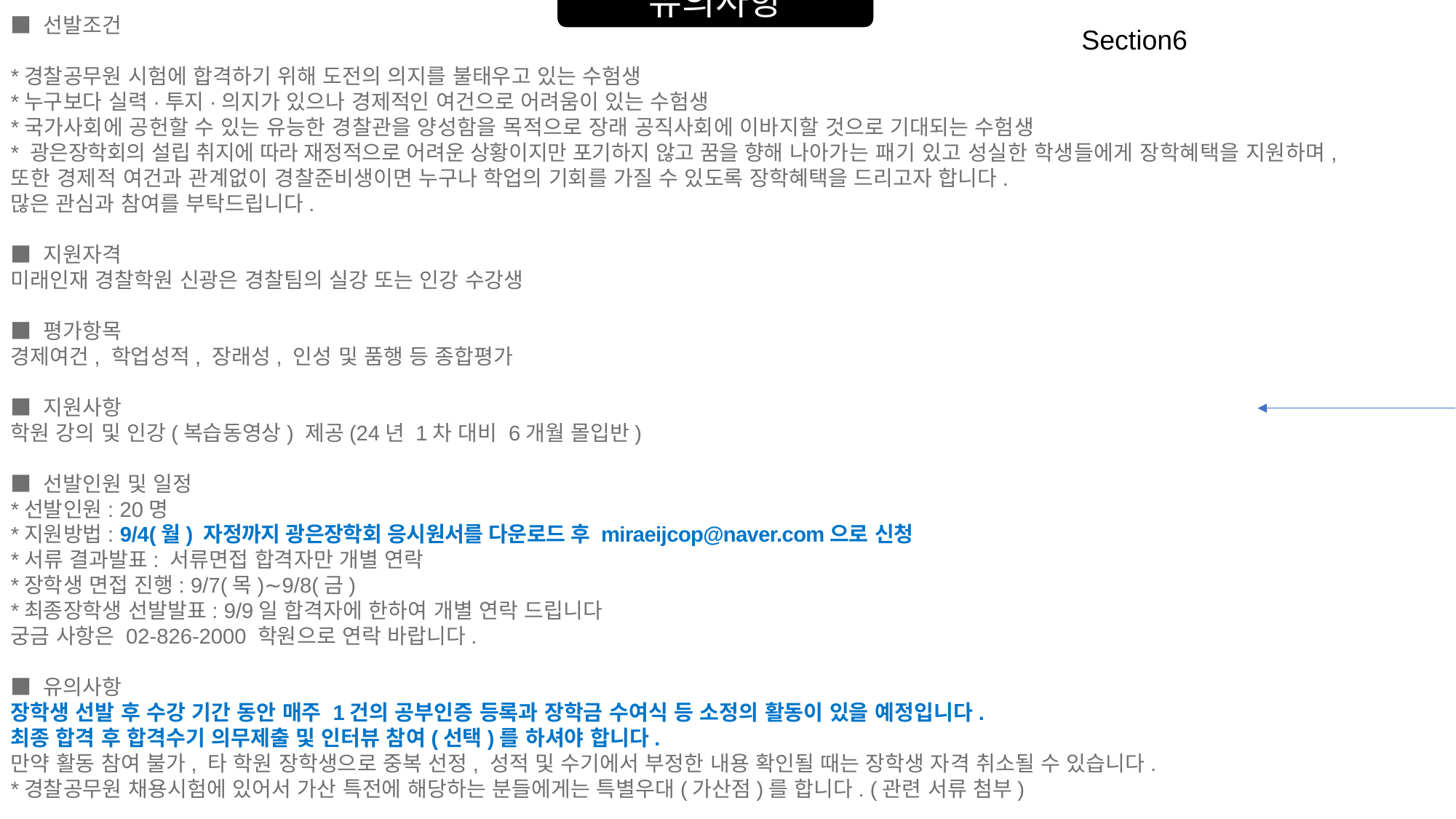

유의사항
■ 선발조건

*경찰공무원 시험에 합격하기 위해 도전의 의지를 불태우고 있는 수험생
*누구보다 실력·투지·의지가 있으나 경제적인 여건으로 어려움이 있는 수험생
*국가사회에 공헌할 수 있는 유능한 경찰관을 양성함을 목적으로 장래 공직사회에 이바지할 것으로 기대되는 수험생
* 광은장학회의 설립 취지에 따라 재정적으로 어려운 상황이지만 포기하지 않고 꿈을 향해 나아가는 패기 있고 성실한 학생들에게 장학혜택을 지원하며,
또한 경제적 여건과 관계없이 경찰준비생이면 누구나 학업의 기회를 가질 수 있도록 장학혜택을 드리고자 합니다.
많은 관심과 참여를 부탁드립니다.

■ 지원자격
미래인재 경찰학원 신광은 경찰팀의 실강 또는 인강 수강생

■ 평가항목
경제여건, 학업성적, 장래성, 인성 및 품행 등 종합평가

■ 지원사항
학원 강의 및 인강(복습동영상) 제공(24년 1차 대비 6개월 몰입반)

■ 선발인원 및 일정
*선발인원: 20명
*지원방법: 9/4(월) 자정까지 광은장학회 응시원서를 다운로드 후 miraeijcop@naver.com으로 신청
*서류 결과발표: 서류면접 합격자만 개별 연락
*장학생 면접 진행: 9/7(목)∼9/8(금)
*최종장학생 선발발표: 9/9일 합격자에 한하여 개별 연락 드립니다
궁금 사항은 02-826-2000 학원으로 연락 바랍니다.

■ 유의사항
장학생 선발 후 수강 기간 동안 매주 1건의 공부인증 등록과 장학금 수여식 등 소정의 활동이 있을 예정입니다.
최종 합격 후 합격수기 의무제출 및 인터뷰 참여(선택)를 하셔야 합니다.
만약 활동 참여 불가, 타 학원 장학생으로 중복 선정, 성적 및 수기에서 부정한 내용 확인될 때는 장학생 자격 취소될 수 있습니다.
*경찰공무원 채용시험에 있어서 가산 특전에 해당하는 분들에게는 특별우대(가산점)를 합니다. (관련 서류 첨부)
Section6
추후 마감 시
광은 장학회 신청해주셔서 고맙다.
그리고 모두 함께 하지 못해 죄송하다.
그래서 고맙고 미안한 마음을 담아 바른길로 학습하길 바라는 마음으로 기본서 배포를 진행한다
총론 50권/각론 50권/형소 50권